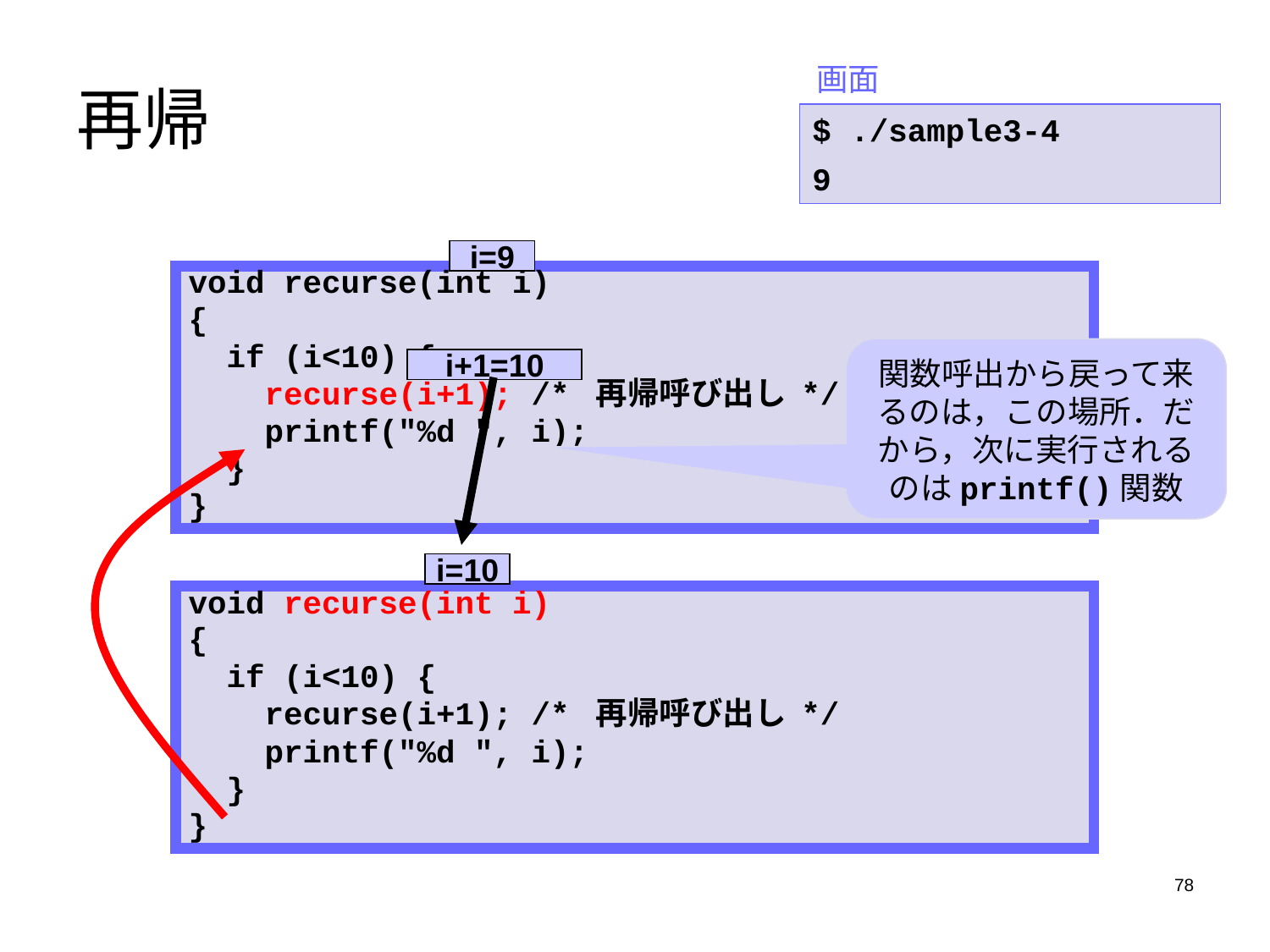

# 再帰
画面
$ ./sample3-4
9
i=9
void recurse(int i)
{
  if (i<10) {
    recurse(i+1); /* 再帰呼び出し */
    printf("%d ", i);
  }
}
関数呼出から戻って来るのは，この場所．だから，次に実行されるのはprintf()関数
i+1=10

i=10
void recurse(int i)
{
  if (i<10) {
    recurse(i+1); /* 再帰呼び出し */
    printf("%d ", i);
  }
}
78